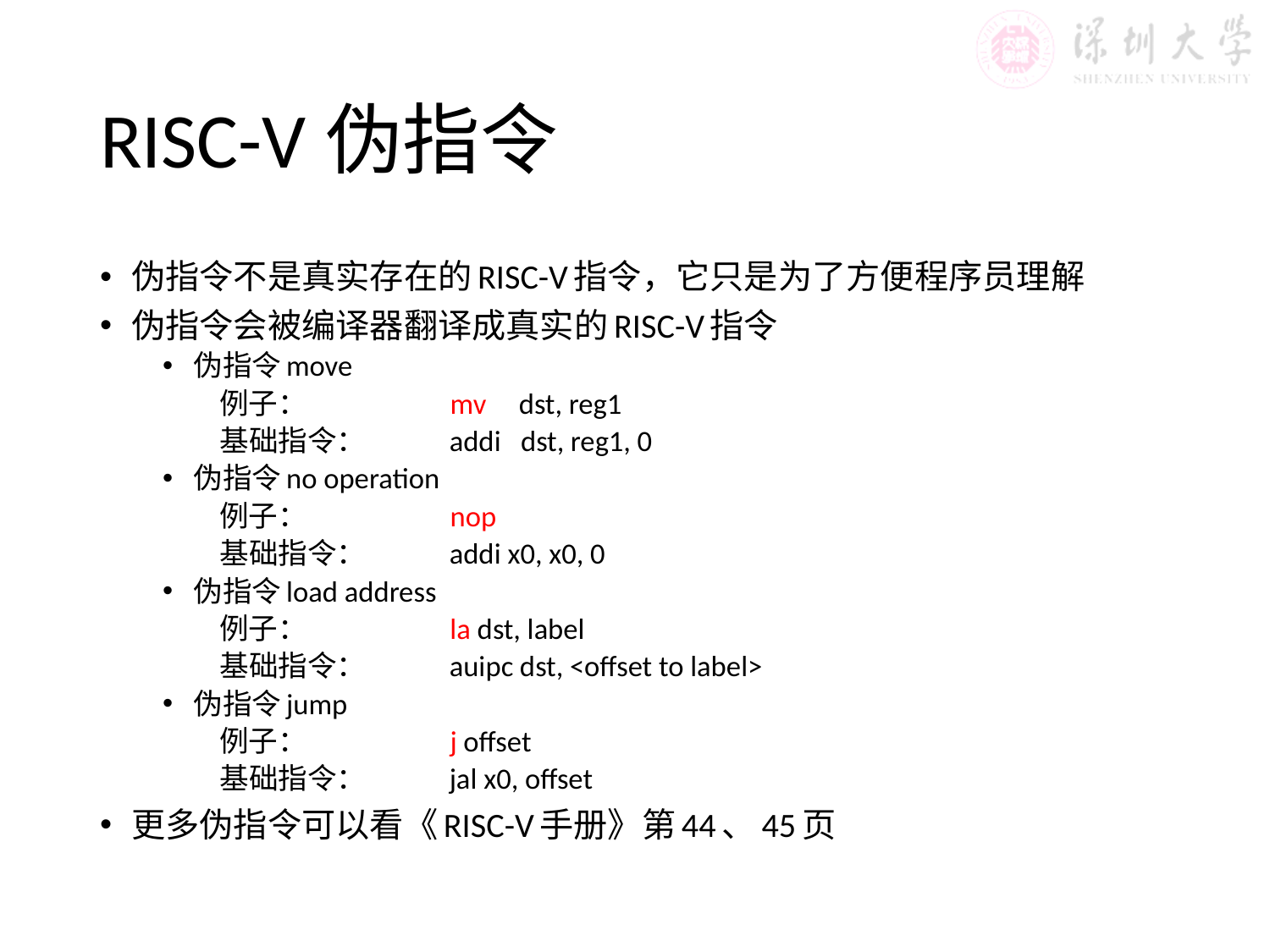

# RISC-V伪指令
伪指令不是真实存在的RISC-V指令，它只是为了方便程序员理解
伪指令会被编译器翻译成真实的RISC-V指令
伪指令move
        例子：                     mv     dst, reg1
        基础指令：            addi   dst, reg1, 0
伪指令no operation
        例子：                     nop
        基础指令：            addi x0, x0, 0
伪指令load address
        例子：                     la dst, label
        基础指令：            auipc dst, <offset to label>
伪指令jump
        例子：                     j offset
        基础指令：            jal x0, offset
更多伪指令可以看《RISC-V手册》第44、45页